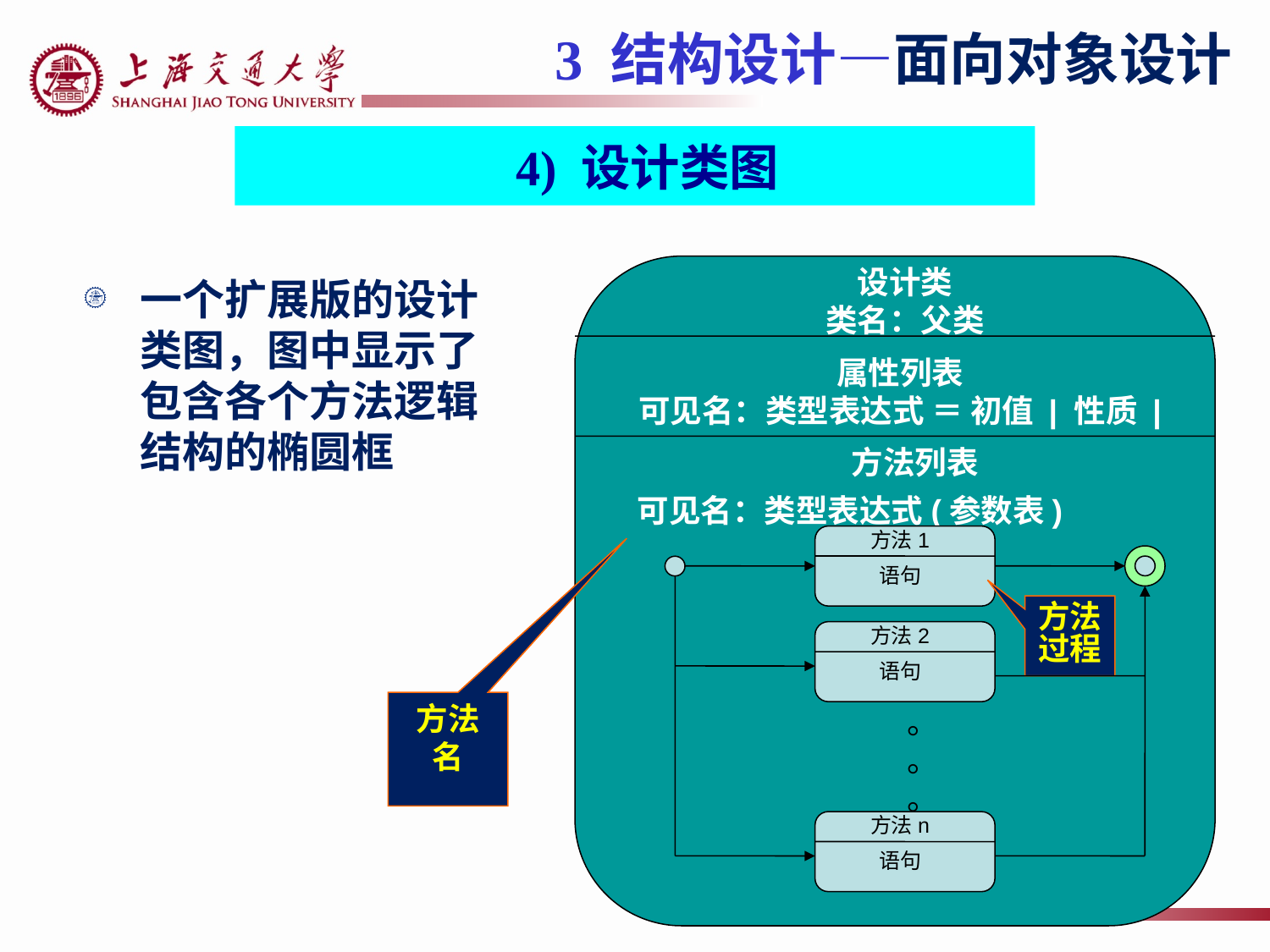

3 结构设计—面向对象设计
  4) 设计类图

设计类
类名：父类

属性列表
可见名：类型表达式 ＝ 初值 | 性质 |

方法列表
可见名：类型表达式(参数表)
方法1

语句

方法过程
方法2

语句

方法名
。。。
方法n

语句

一个扩展版的设计类图，图中显示了包含各个方法逻辑结构的椭圆框